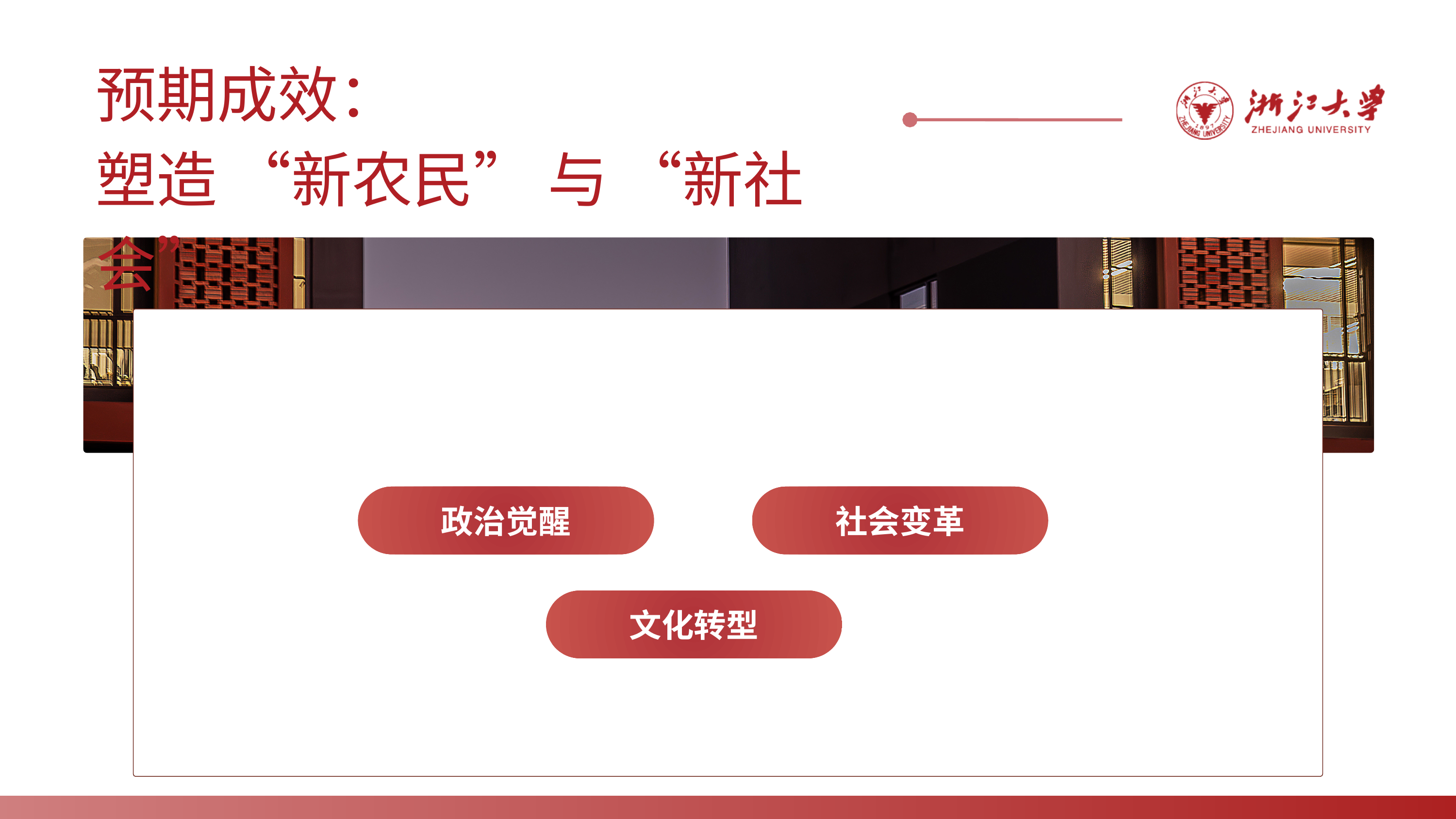

预期成效：
塑造 “新农民” 与 “新社会”

政治觉醒
社会变革
文化转型